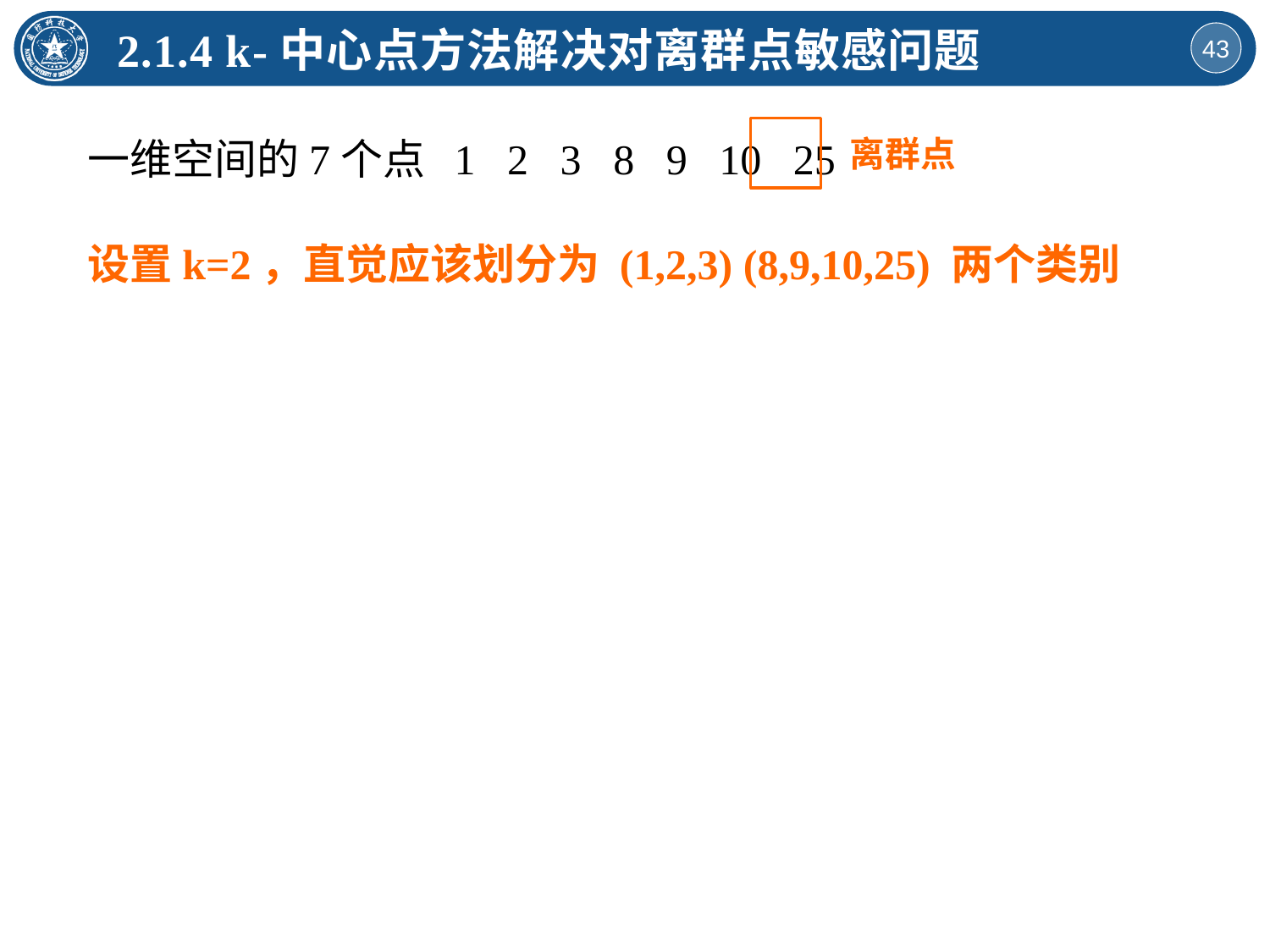

2.1.4 k-中心点方法解决对离群点敏感问题
一维空间的7个点  1   2   3   8   9   10   25

离群点
设置k=2，直觉应该划分为 (1,2,3) (8,9,10,25) 两个类别